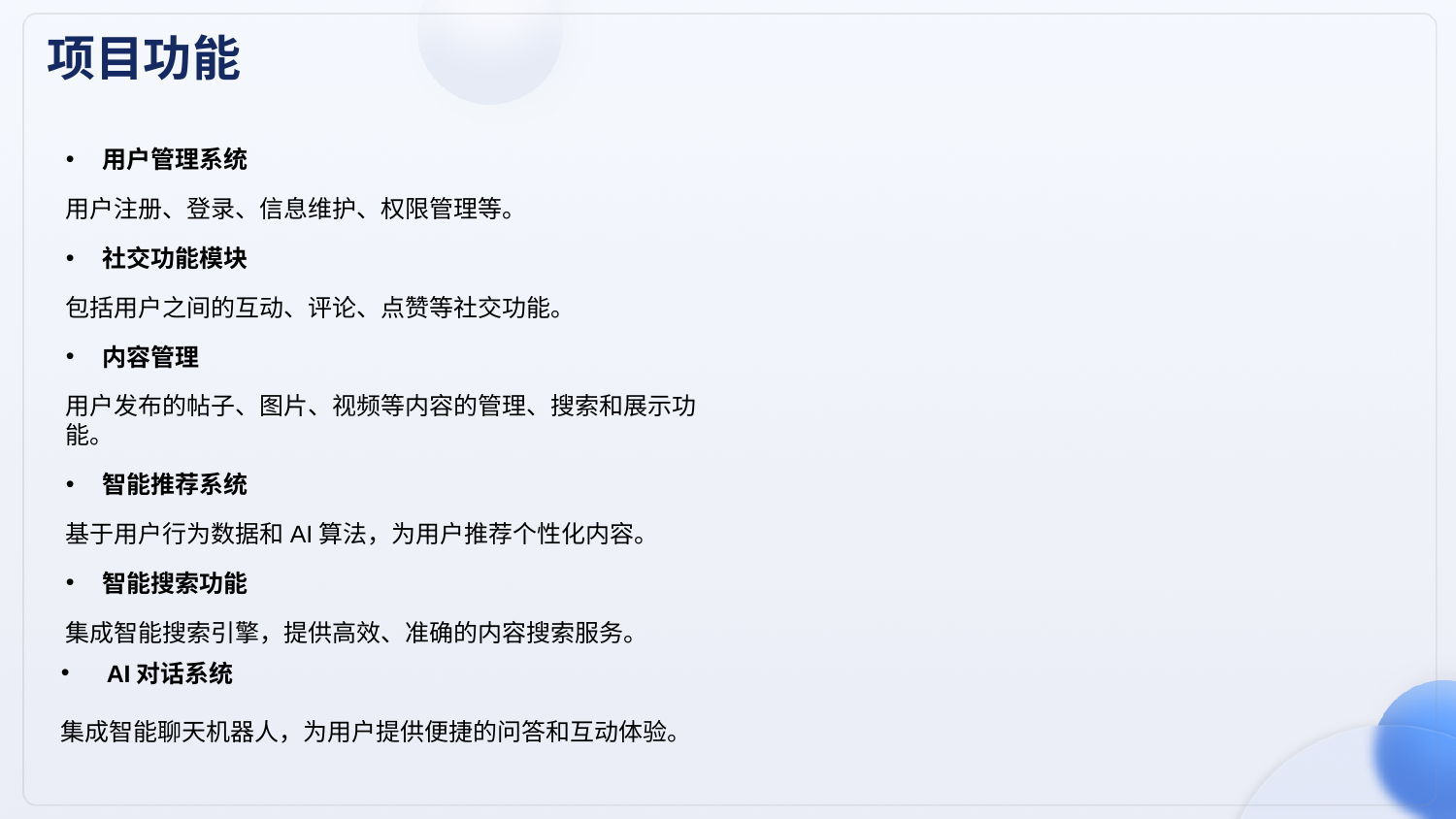

项目功能
用户管理系统
用户注册、登录、信息维护、权限管理等。
社交功能模块
包括用户之间的互动、评论、点赞等社交功能。
内容管理
用户发布的帖子、图片、视频等内容的管理、搜索和展示功能。
智能推荐系统
基于用户行为数据和AI算法，为用户推荐个性化内容。
智能搜索功能
集成智能搜索引擎，提供高效、准确的内容搜索服务。

AI对话系统

集成智能聊天机器人，为用户提供便捷的问答和互动体验。